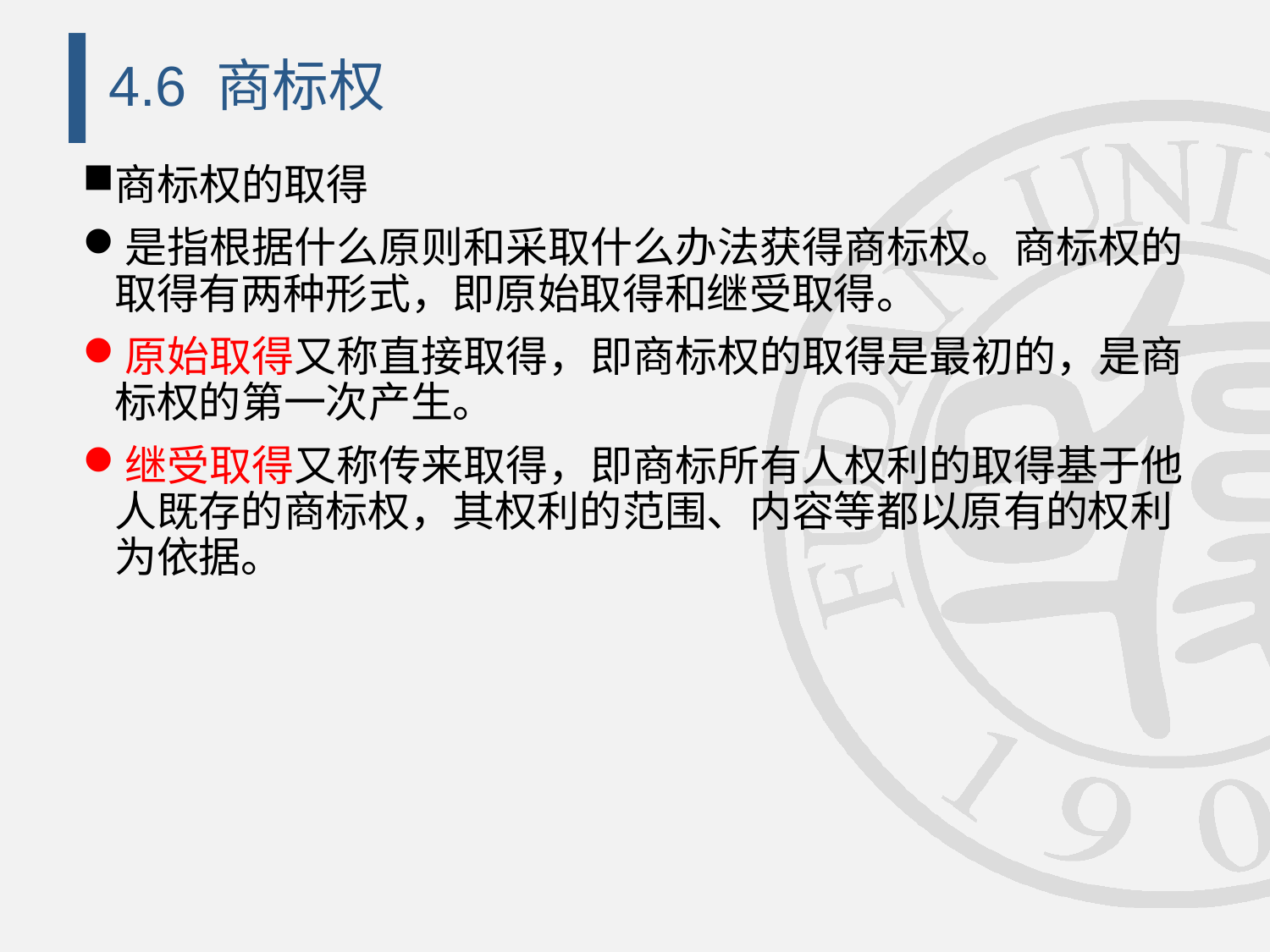

# 4.6 商标权
商标权的取得
是指根据什么原则和采取什么办法获得商标权。商标权的取得有两种形式，即原始取得和继受取得。
原始取得又称直接取得，即商标权的取得是最初的，是商标权的第一次产生。
继受取得又称传来取得，即商标所有人权利的取得基于他人既存的商标权，其权利的范围、内容等都以原有的权利为依据。